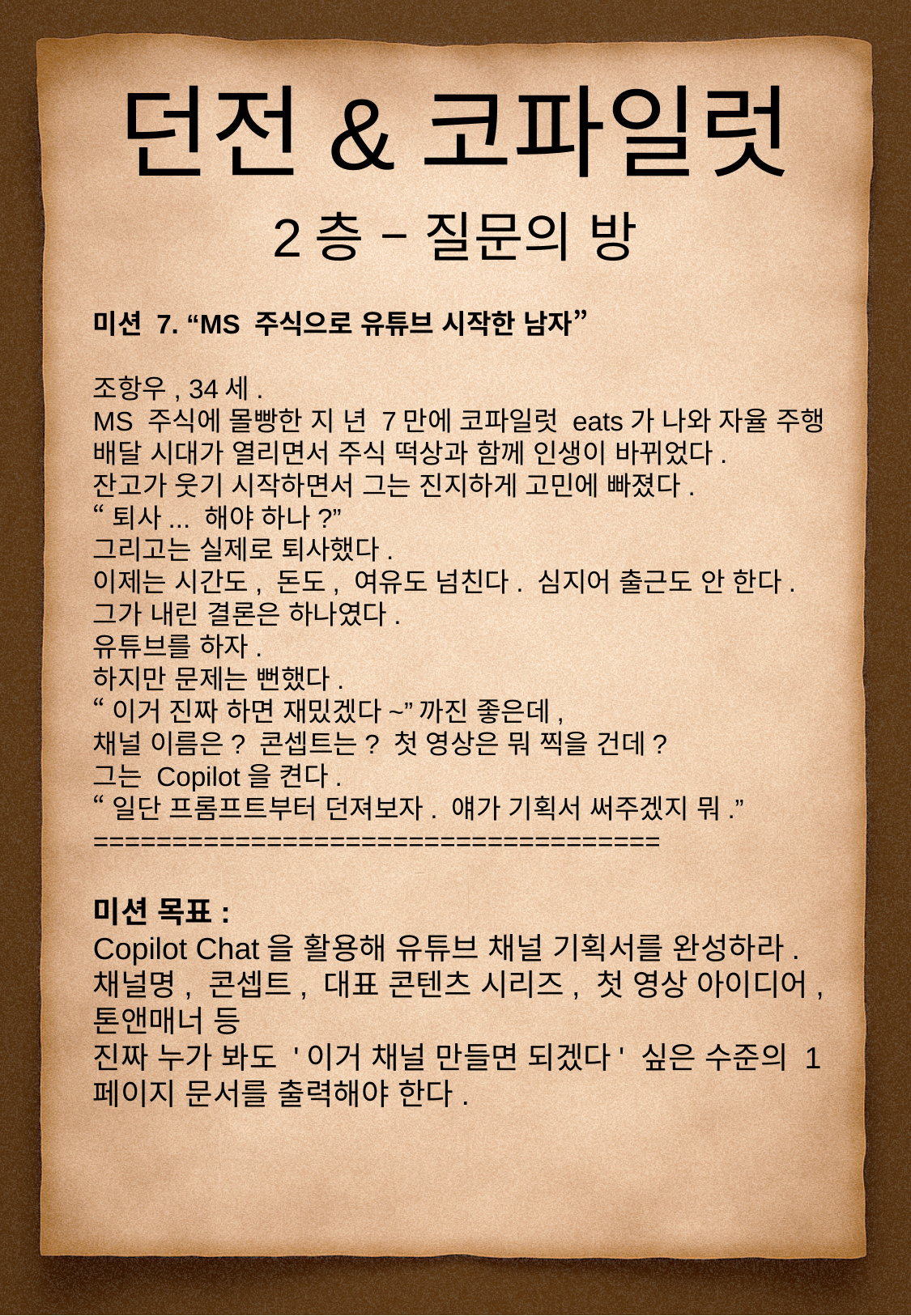

던전&코파일럿
2층 – 질문의 방
미션 7. “MS 주식으로 유튜브 시작한 남자”

조항우, 34세.
MS 주식에 몰빵한 지 년 7만에 코파일럿 eats가 나와 자율 주행 배달 시대가 열리면서 주식 떡상과 함께 인생이 바뀌었다.
잔고가 웃기 시작하면서 그는 진지하게 고민에 빠졌다.
“퇴사... 해야 하나?”
그리고는 실제로 퇴사했다.
이제는 시간도, 돈도, 여유도 넘친다. 심지어 출근도 안 한다.
그가 내린 결론은 하나였다.
유튜브를 하자.
하지만 문제는 뻔했다.
“이거 진짜 하면 재밌겠다~”까진 좋은데,
채널 이름은? 콘셉트는? 첫 영상은 뭐 찍을 건데?
그는 Copilot을 켠다.
“일단 프롬프트부터 던져보자. 얘가 기획서 써주겠지 뭐.”
====================================

미션 목표:
Copilot Chat을 활용해 유튜브 채널 기획서를 완성하라.
채널명, 콘셉트, 대표 콘텐츠 시리즈, 첫 영상 아이디어, 톤앤매너 등
진짜 누가 봐도 '이거 채널 만들면 되겠다' 싶은 수준의 1페이지 문서를 출력해야 한다.